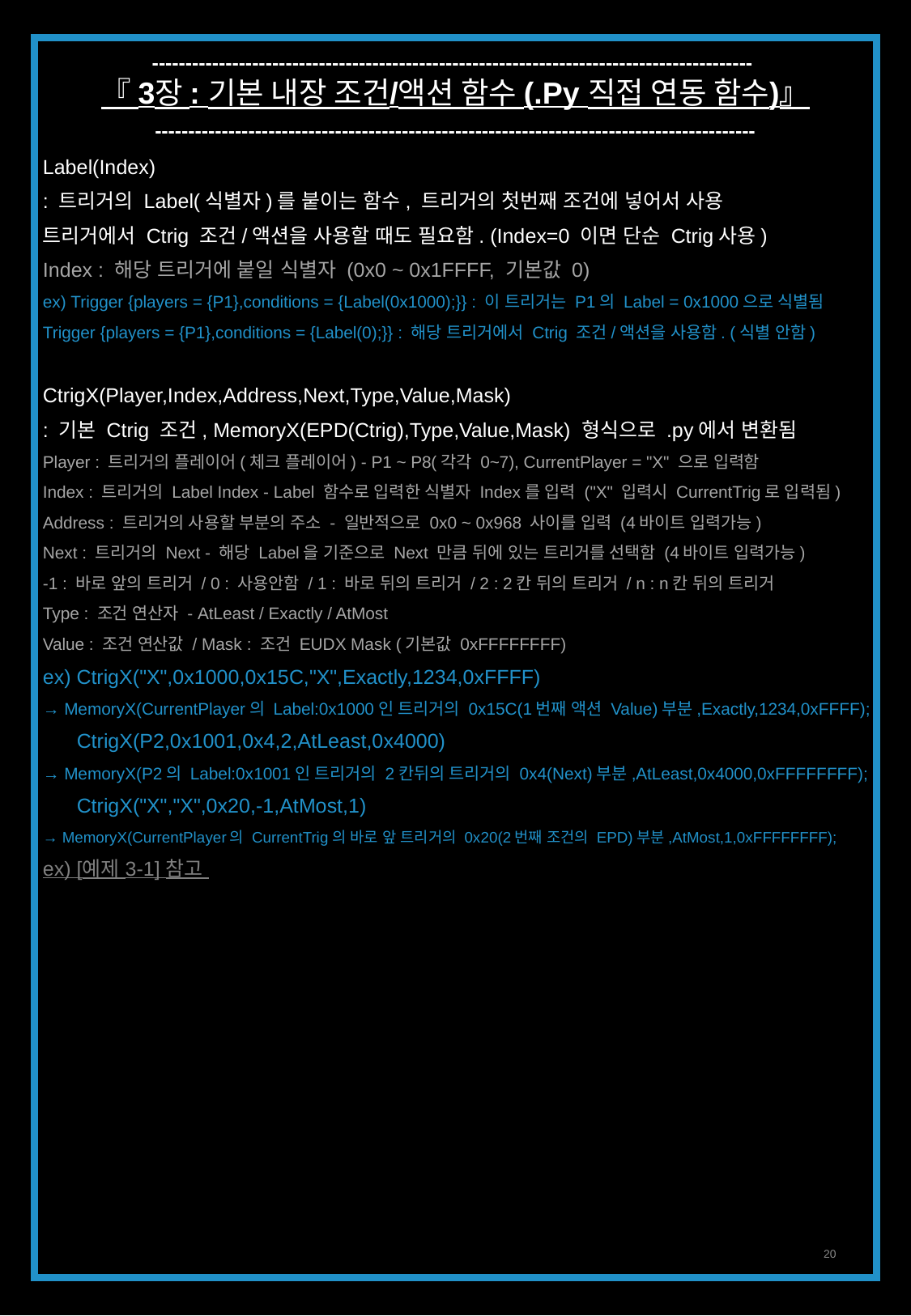

------------------------------------------------------------------------------------------
『 3장 : 기본 내장 조건/액션 함수 (.Py 직접 연동 함수)』
------------------------------------------------------------------------------------------
Label(Index)
: 트리거의 Label(식별자)를 붙이는 함수, 트리거의 첫번째 조건에 넣어서 사용
트리거에서 Ctrig 조건/액션을 사용할 때도 필요함. (Index=0 이면 단순 Ctrig사용)
Index : 해당 트리거에 붙일 식별자 (0x0 ~ 0x1FFFF, 기본값 0)
ex) Trigger {players = {P1},conditions = {Label(0x1000);}} : 이 트리거는 P1의 Label = 0x1000으로 식별됨
Trigger {players = {P1},conditions = {Label(0);}} : 해당 트리거에서 Ctrig 조건/액션을 사용함. (식별 안함)

CtrigX(Player,Index,Address,Next,Type,Value,Mask)
: 기본 Ctrig 조건, MemoryX(EPD(Ctrig),Type,Value,Mask) 형식으로 .py에서 변환됨
Player : 트리거의 플레이어(체크 플레이어) - P1 ~ P8(각각 0~7), CurrentPlayer = "X" 으로 입력함
Index : 트리거의 Label Index - Label 함수로 입력한 식별자 Index를 입력 ("X" 입력시 CurrentTrig로 입력됨)
Address : 트리거의 사용할 부분의 주소 - 일반적으로 0x0 ~ 0x968 사이를 입력 (4바이트 입력가능)
Next : 트리거의 Next - 해당 Label을 기준으로 Next 만큼 뒤에 있는 트리거를 선택함 (4바이트 입력가능)
-1 : 바로 앞의 트리거 / 0 : 사용안함 / 1 : 바로 뒤의 트리거 / 2 : 2칸 뒤의 트리거 / n : n칸 뒤의 트리거
Type : 조건 연산자 - AtLeast / Exactly / AtMost
Value : 조건 연산값 / Mask : 조건 EUDX Mask (기본값 0xFFFFFFFF)
ex) CtrigX("X",0x1000,0x15C,"X",Exactly,1234,0xFFFF)
→ MemoryX(CurrentPlayer의 Label:0x1000인 트리거의 0x15C(1번째 액션 Value)부분,Exactly,1234,0xFFFF);
      CtrigX(P2,0x1001,0x4,2,AtLeast,0x4000)
→ MemoryX(P2의 Label:0x1001인 트리거의 2칸뒤의 트리거의 0x4(Next)부분,AtLeast,0x4000,0xFFFFFFFF);
      CtrigX("X","X",0x20,-1,AtMost,1)
→ MemoryX(CurrentPlayer의 CurrentTrig의 바로 앞 트리거의 0x20(2번째 조건의 EPD)부분,AtMost,1,0xFFFFFFFF);
ex) [예제 3-1] 참고
20